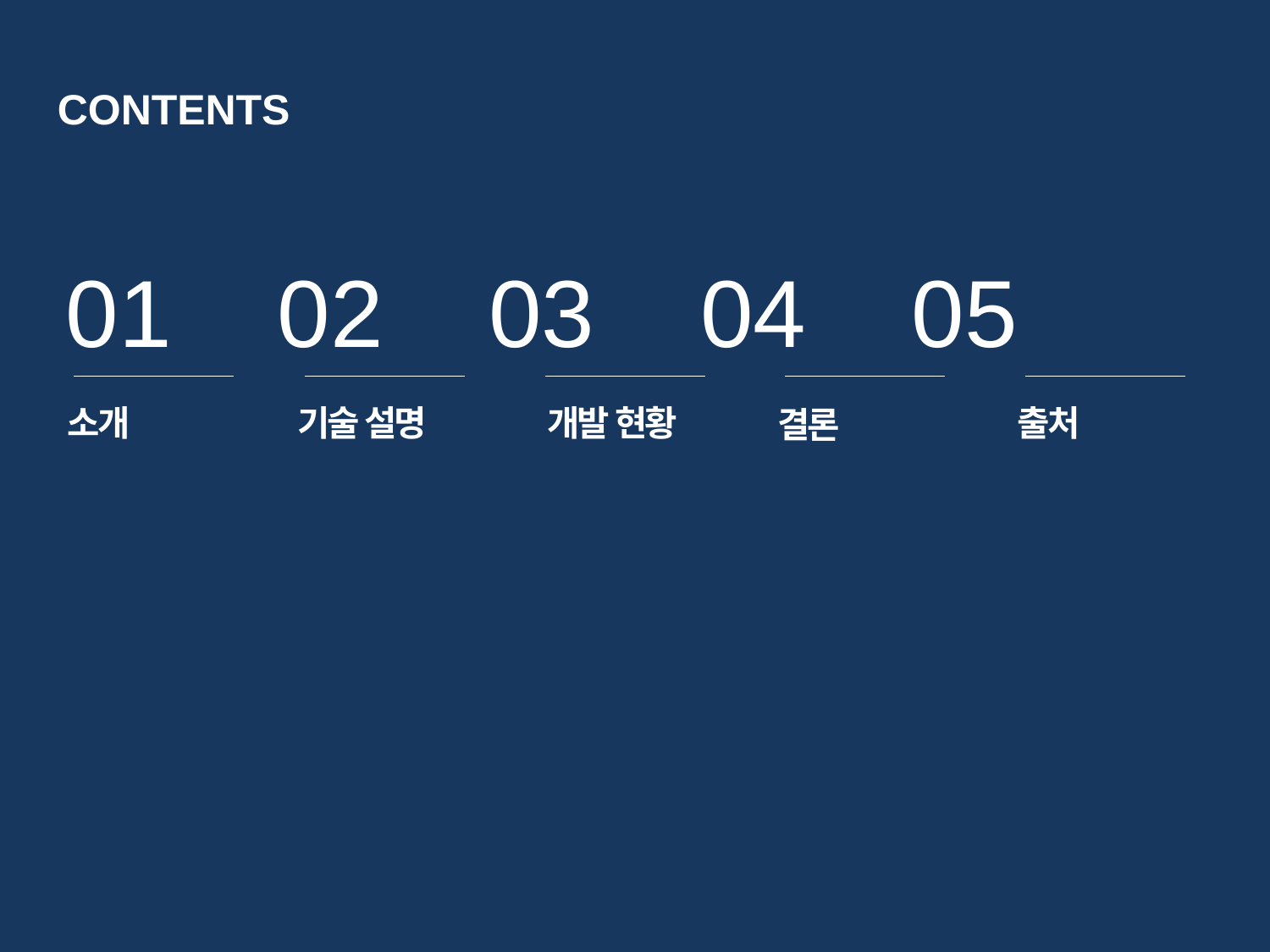

CONTENTS
01    02    03    04    05
소개
기술 설명
개발 현황
출처
결론